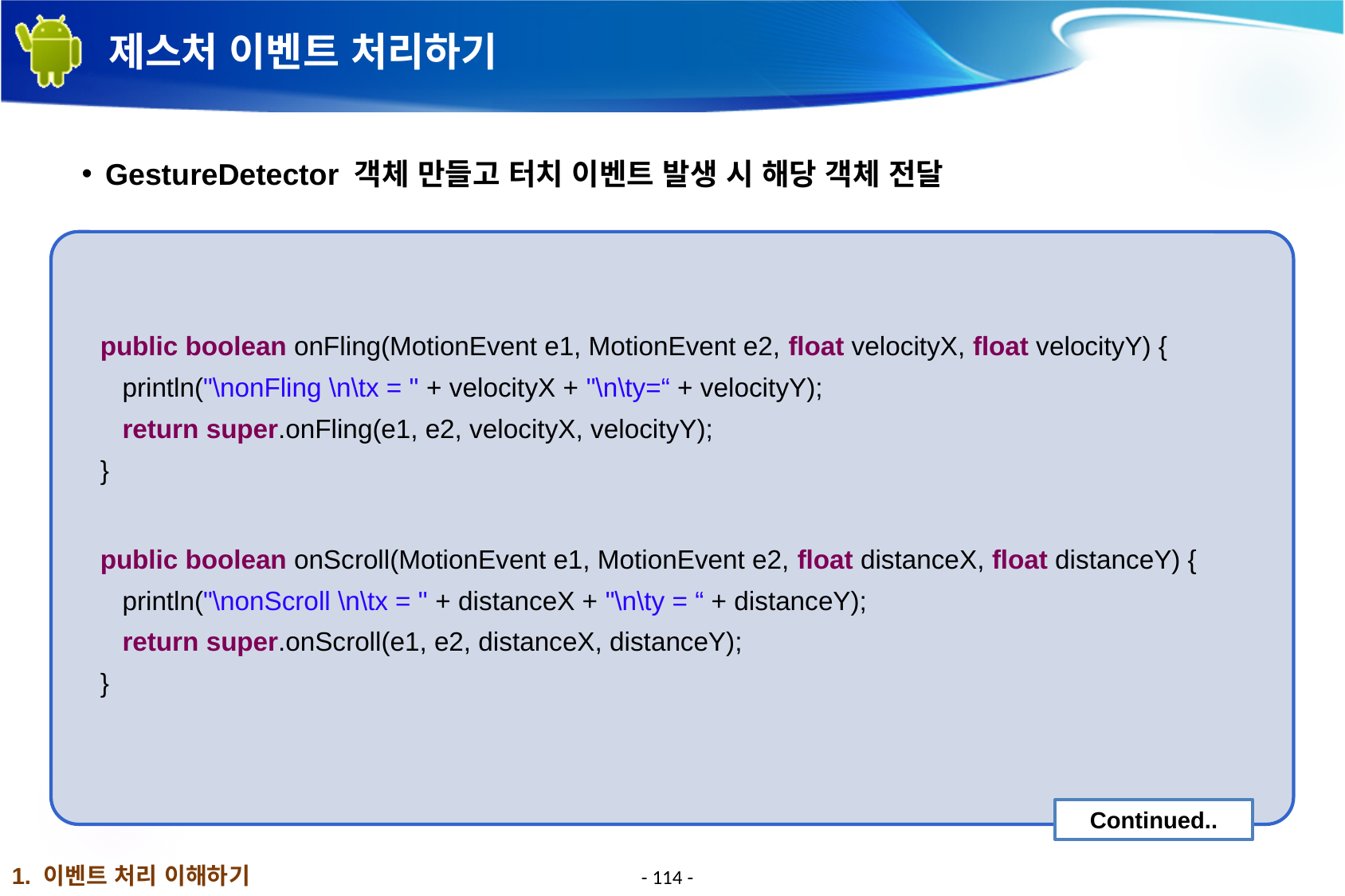

# 제스처 이벤트 처리하기
GestureDetector 객체 만들고 터치 이벤트 발생 시 해당 객체 전달
    public boolean onFling(MotionEvent e1, MotionEvent e2, float velocityX, float velocityY) {
       println("\nonFling \n\tx = " + velocityX + "\n\ty=“ + velocityY);
       return super.onFling(e1, e2, velocityX, velocityY);
    }

    public boolean onScroll(MotionEvent e1, MotionEvent e2, float distanceX, float distanceY) {
       println("\nonScroll \n\tx = " + distanceX + "\n\ty = “ + distanceY);
       return super.onScroll(e1, e2, distanceX, distanceY);
    }

Continued..
1. 이벤트 처리 이해하기